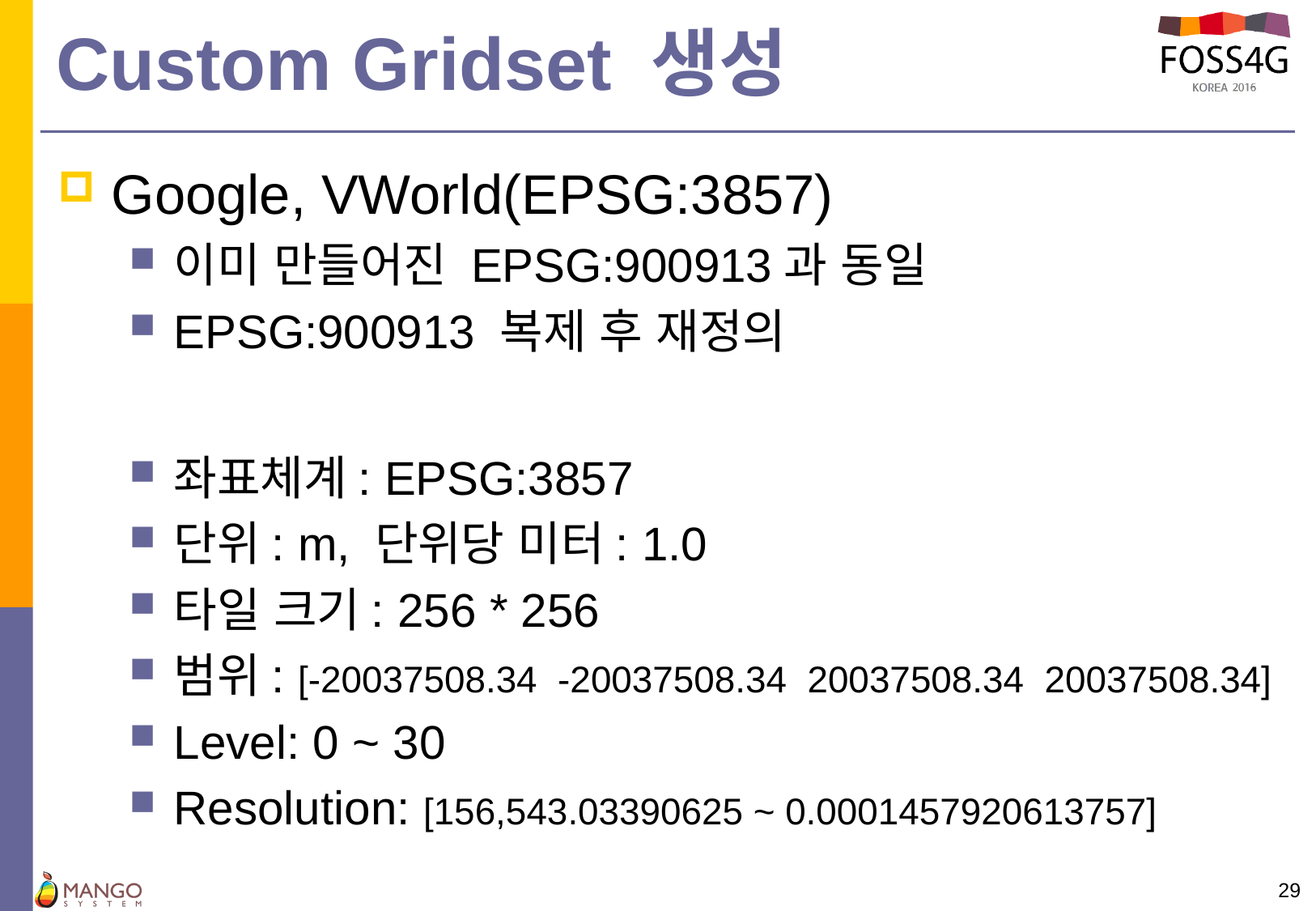

# Custom Gridset 생성
Google, VWorld(EPSG:3857)
이미 만들어진 EPSG:900913과 동일
EPSG:900913 복제 후 재정의

좌표체계: EPSG:3857
단위: m, 단위당 미터: 1.0
타일 크기: 256 * 256
범위: [-20037508.34  -20037508.34  20037508.34  20037508.34]
Level: 0 ~ 30
Resolution: [156,543.03390625 ~ 0.0001457920613757]
29